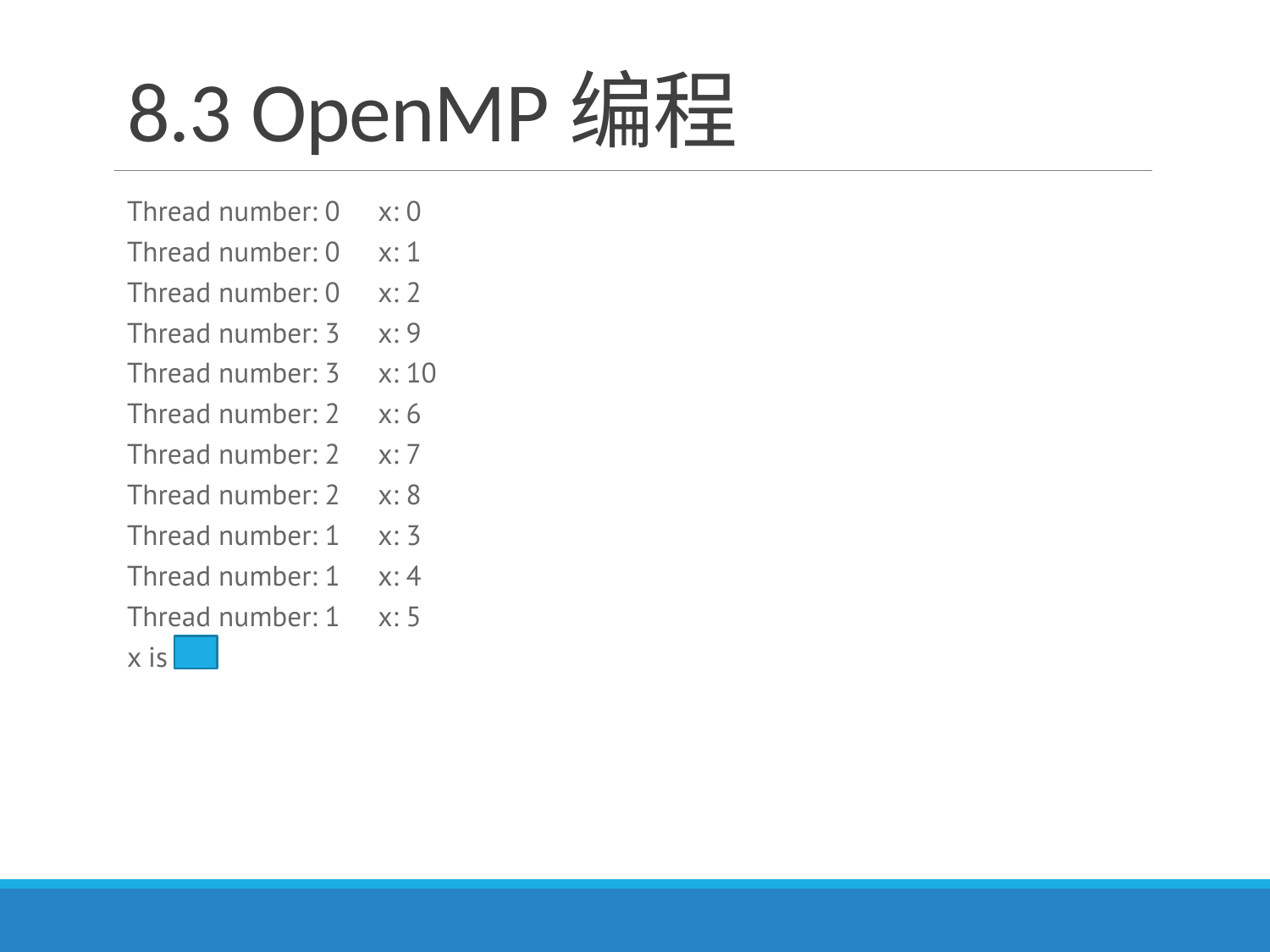

# 8.3 OpenMP编程
Thread number: 0     x: 0
Thread number: 0     x: 1
Thread number: 0     x: 2
Thread number: 3     x: 9
Thread number: 3     x: 10
Thread number: 2     x: 6
Thread number: 2     x: 7
Thread number: 2     x: 8
Thread number: 1     x: 3
Thread number: 1     x: 4
Thread number: 1     x: 5
x is 44

75